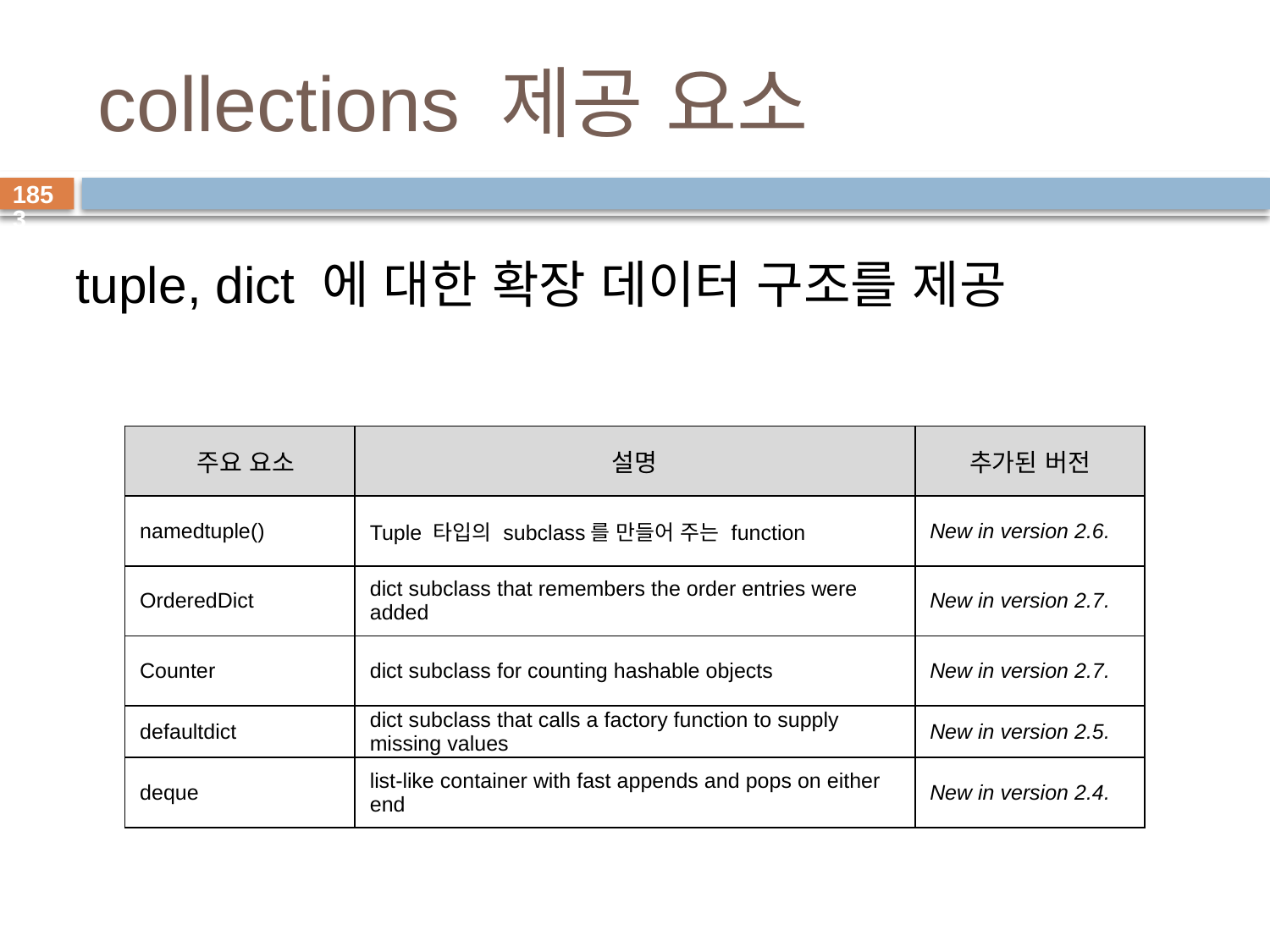

# collections 제공 요소
1853
tuple, dict 에 대한 확장 데이터 구조를 제공

| 주요 요소 | 설명 | 추가된 버전 |
| --- | --- | --- |
| namedtuple() | Tuple 타입의 subclass를 만들어 주는 function | New in version 2.6. |
| OrderedDict | dict subclass that remembers the order entries were added | New in version 2.7. |
| Counter | dict subclass for counting hashable objects | New in version 2.7. |
| defaultdict | dict subclass that calls a factory function to supply missing values | New in version 2.5. |
| deque | list-like container with fast appends and pops on either end | New in version 2.4. |